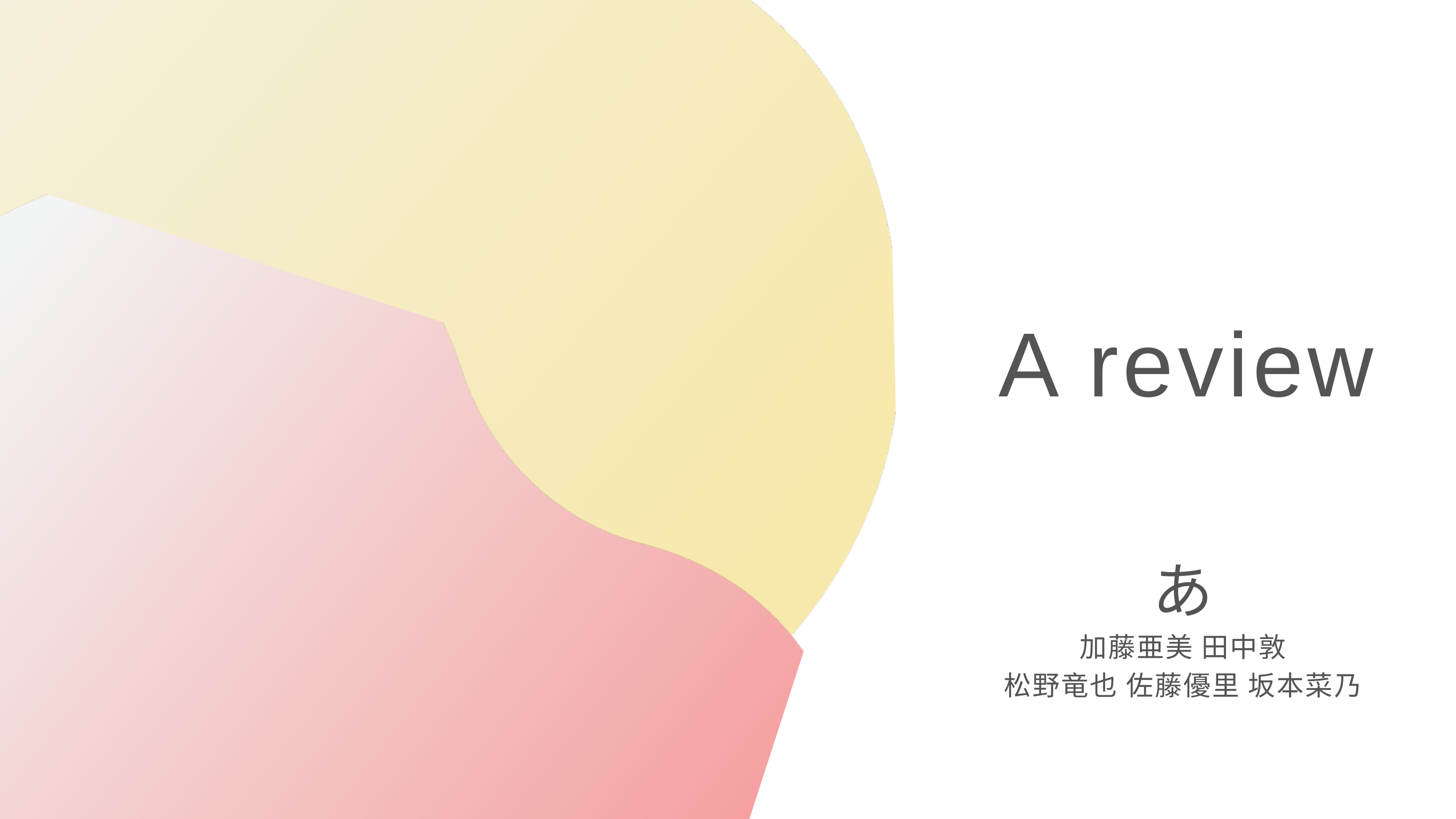

A review
あ
加藤亜美 田中敦
松野竜也 佐藤優里 坂本菜乃